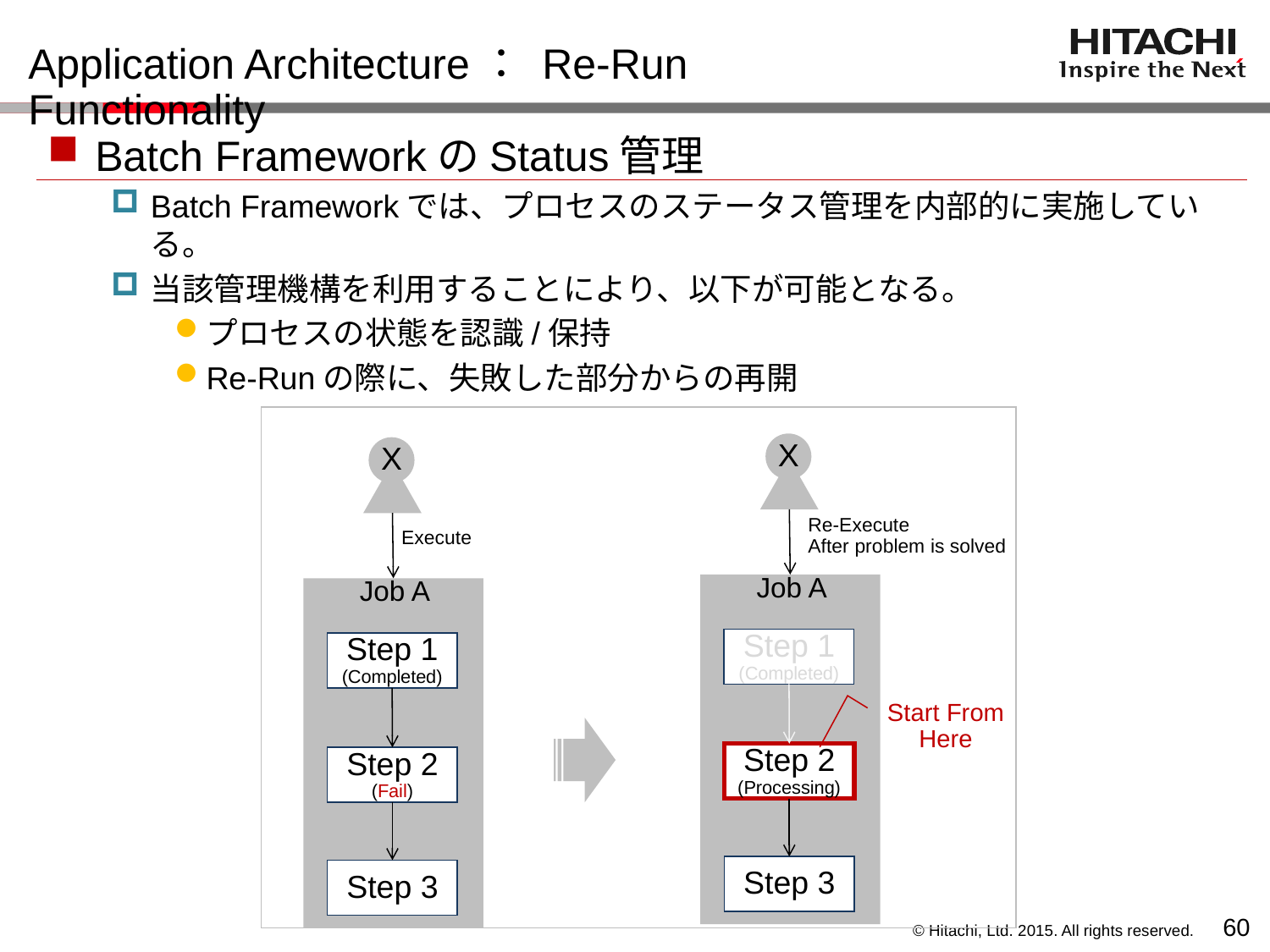

# Application Architecture： Re-Run Functionality
Batch FrameworkのStatus管理
Batch Frameworkでは、プロセスのステータス管理を内部的に実施している。
当該管理機構を利用することにより、以下が可能となる。
プロセスの状態を認識/保持
Re-Runの際に、失敗した部分からの再開

X
X

Re-Execute
After problem is solved
Execute
Job A
Job A

Step 1
(Completed)
Step 1
(Completed)
Start From
Here

Step 2
(Processing)
Step 2
(Fail)
Step 3
Step 3
60